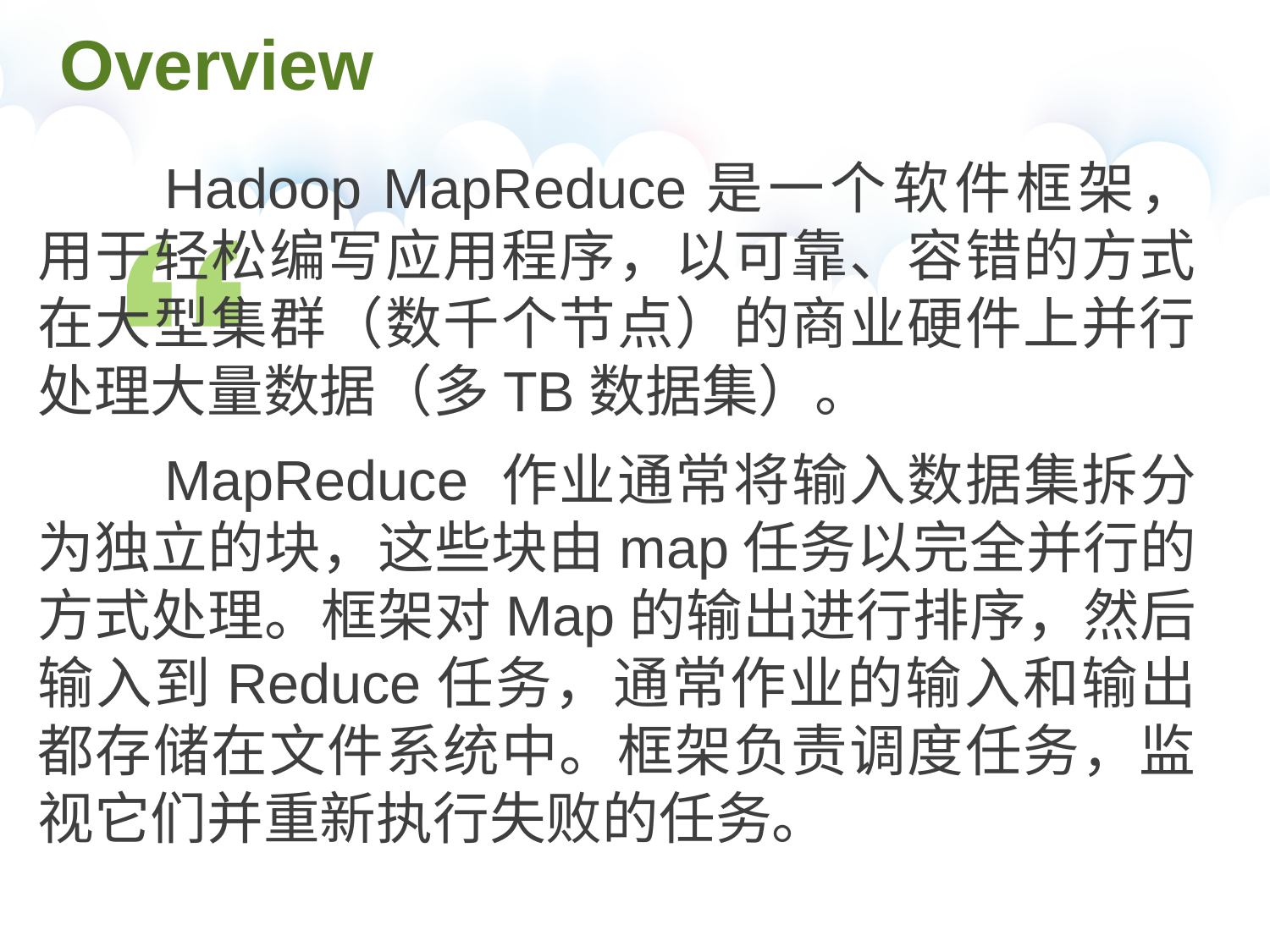

# Overview
	Hadoop MapReduce是一个软件框架，用于轻松编写应用程序，以可靠、容错的方式在大型集群（数千个节点）的商业硬件上并行处理大量数据（多TB数据集）。
	MapReduce 作业通常将输入数据集拆分为独立的块，这些块由map任务以完全并行的方式处理。框架对Map的输出进行排序，然后输入到Reduce任务，通常作业的输入和输出都存储在文件系统中。框架负责调度任务，监视它们并重新执行失败的任务。